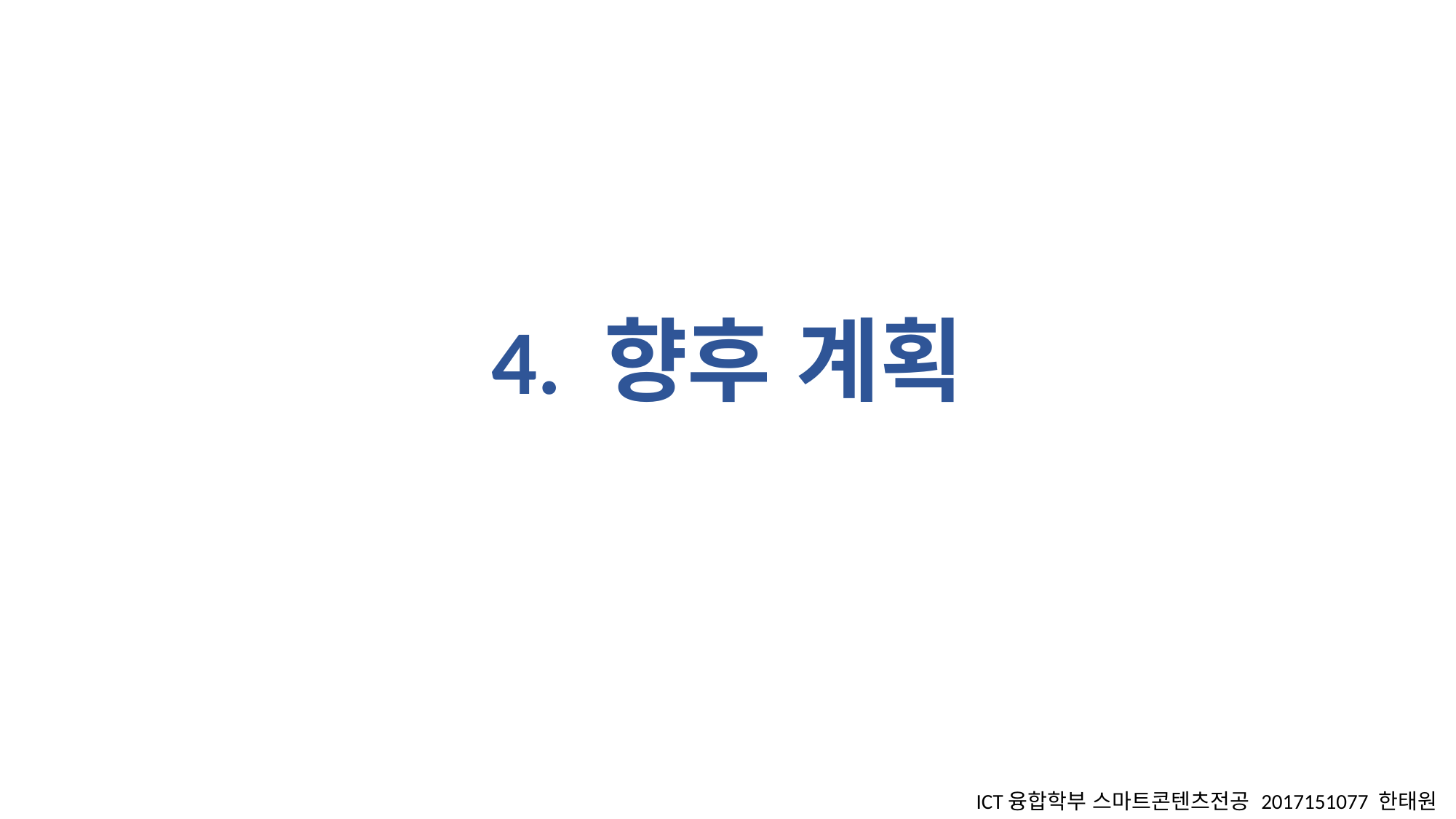

# 4. 향후 계획
ICT융합학부 스마트콘텐츠전공 2017151077 한태원